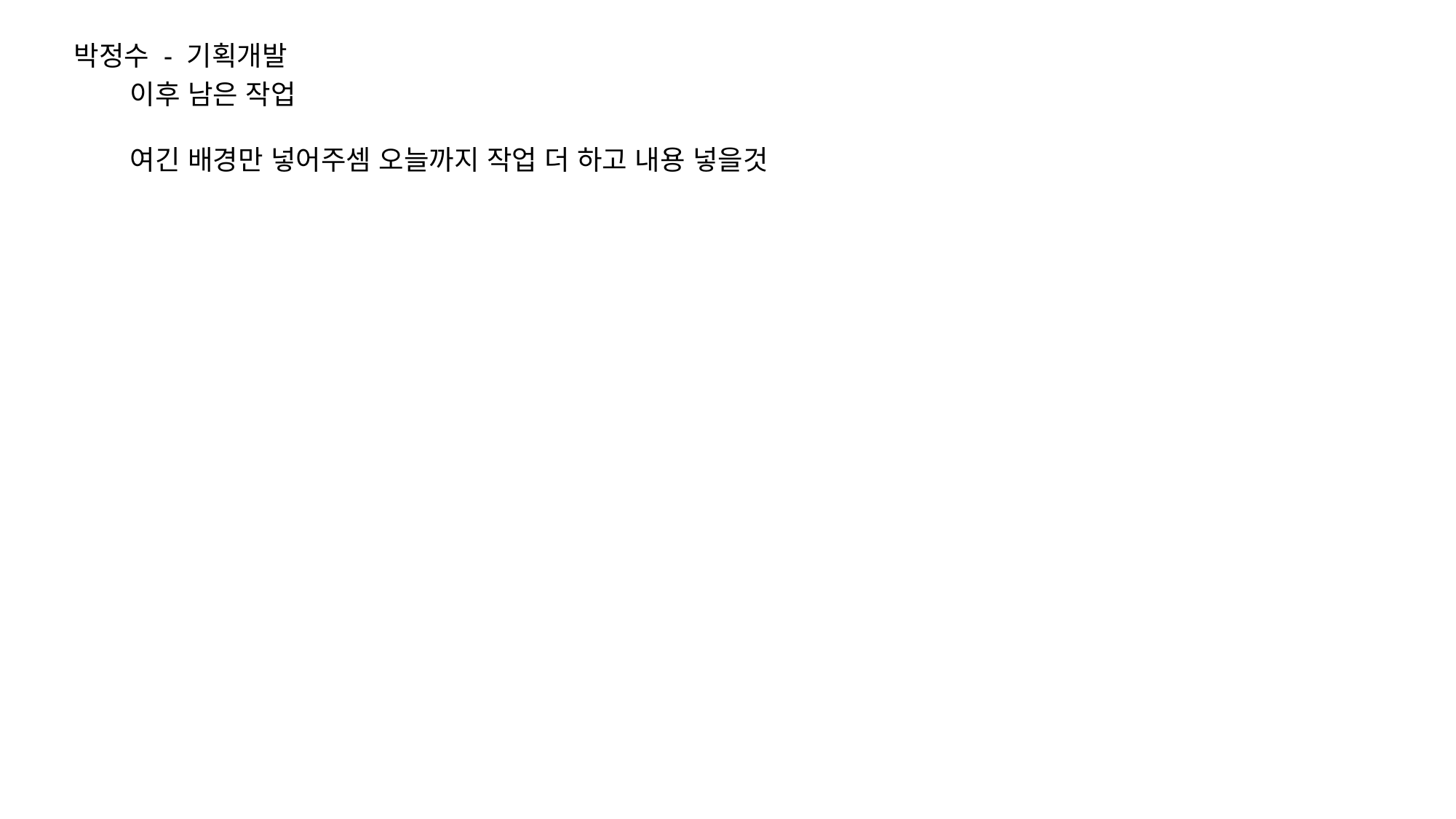

박정수 - 기획개발
이후 남은 작업

여긴 배경만 넣어주셈 오늘까지 작업 더 하고 내용 넣을것